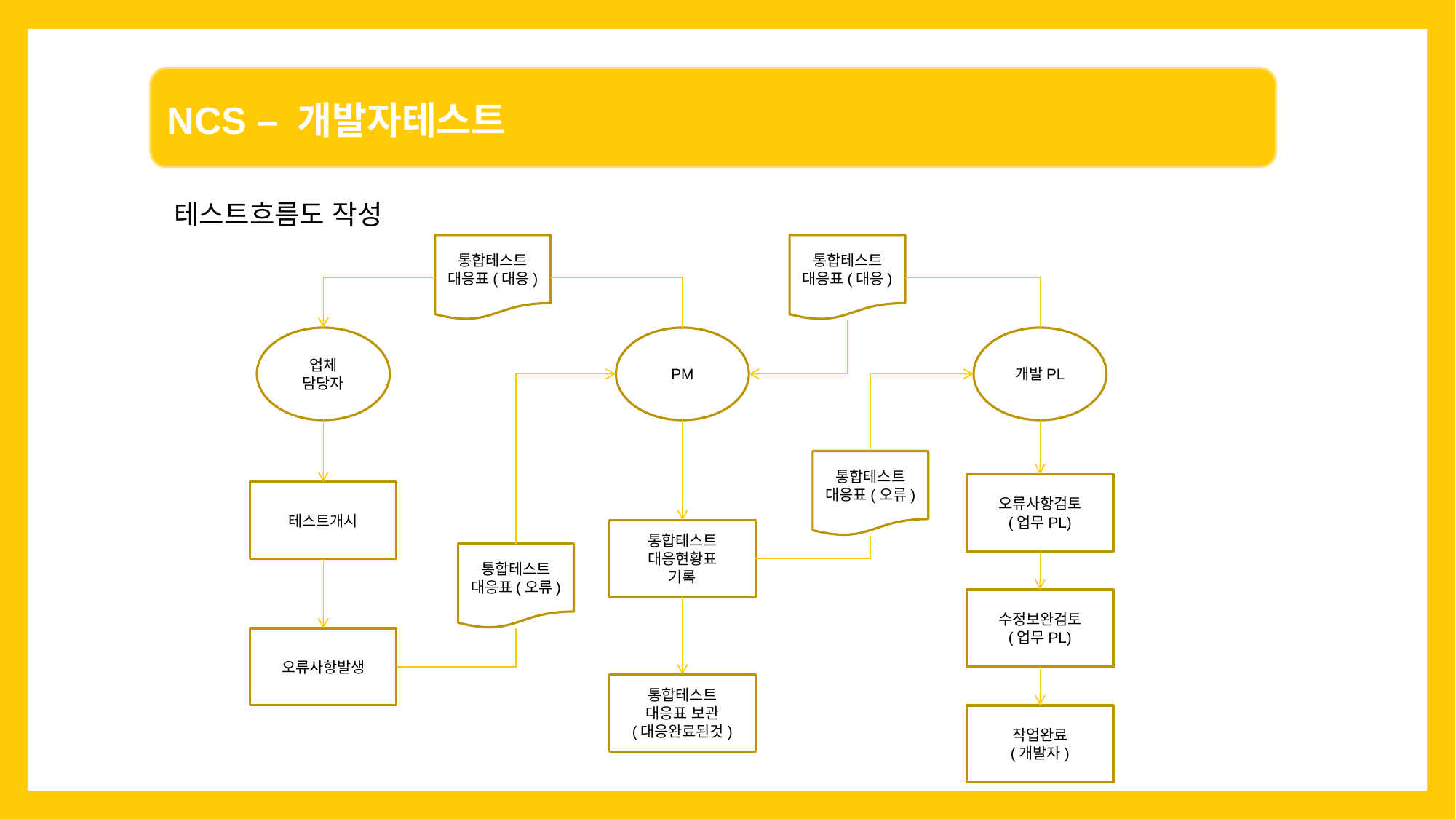

NCS – 개발자테스트
테스트흐름도 작성
통합테스트
대응표(대응)
통합테스트
대응표(대응)
업체
담당자
PM
개발PL
통합테스트
대응표(오류)
오류사항검토
(업무PL)
테스트개시
통합테스트
대응현황표
기록
통합테스트
대응표(오류)
수정보완검토
(업무PL)
오류사항발생
통합테스트
대응표 보관
(대응완료된것)
작업완료
(개발자)